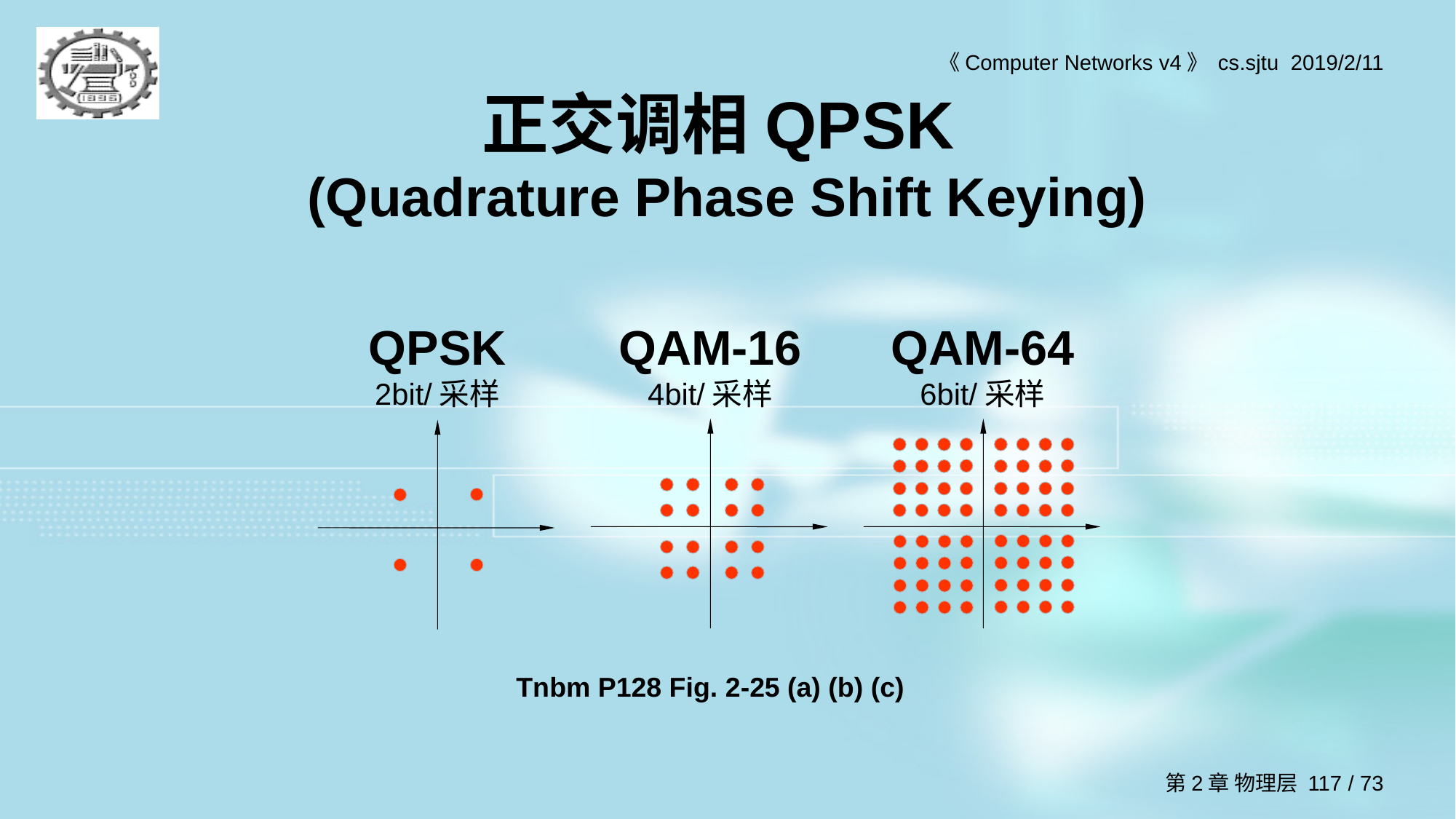

# 正交调相QPSK (Quadrature Phase Shift Keying)
QAM-16
4bit/采样

QAM-64
6bit/采样

QPSK
2bit/采样

Tnbm P128 Fig. 2-25 (a) (b) (c)